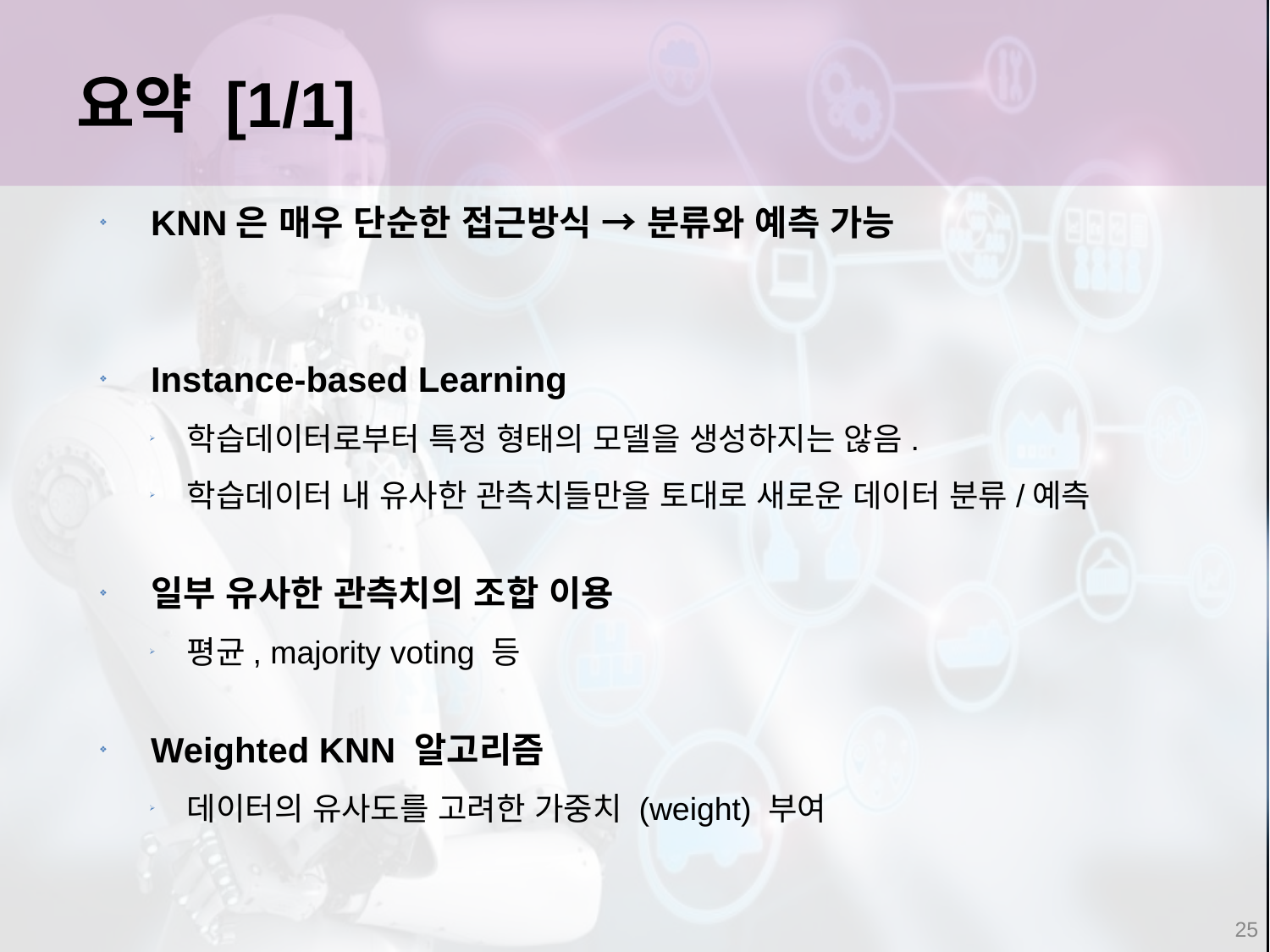

요약 [1/1]
KNN은 매우 단순한 접근방식 → 분류와 예측 가능

Instance-based Learning
학습데이터로부터 특정 형태의 모델을 생성하지는 않음.
학습데이터 내 유사한 관측치들만을 토대로 새로운 데이터 분류/예측

일부 유사한 관측치의 조합 이용
평균, majority voting 등

Weighted KNN 알고리즘
데이터의 유사도를 고려한 가중치 (weight) 부여
25